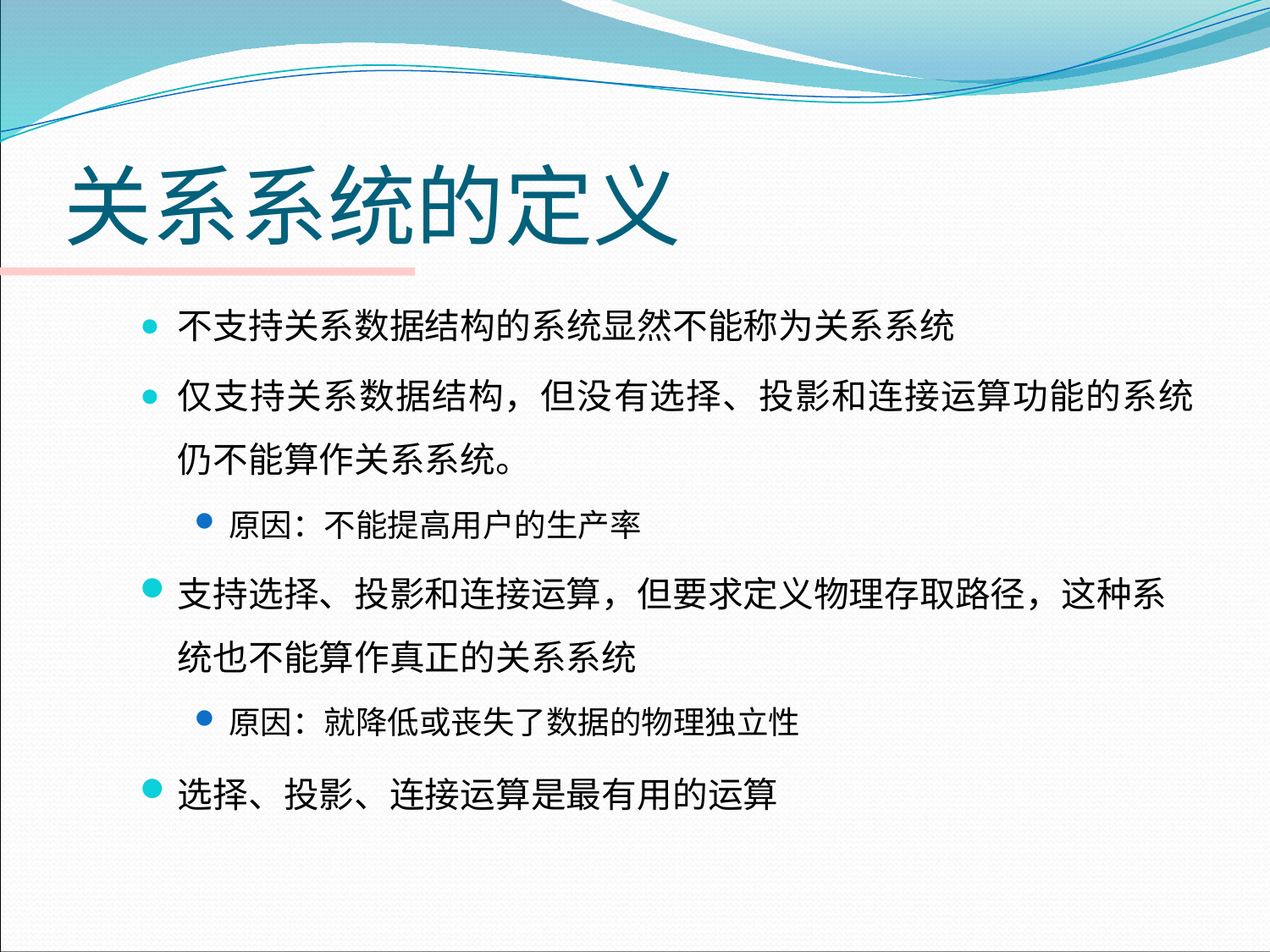

# 关系系统的定义
不支持关系数据结构的系统显然不能称为关系系统
仅支持关系数据结构，但没有选择、投影和连接运算功能的系统仍不能算作关系系统。
原因：不能提高用户的生产率
支持选择、投影和连接运算，但要求定义物理存取路径，这种系统也不能算作真正的关系系统
原因：就降低或丧失了数据的物理独立性
选择、投影、连接运算是最有用的运算

834